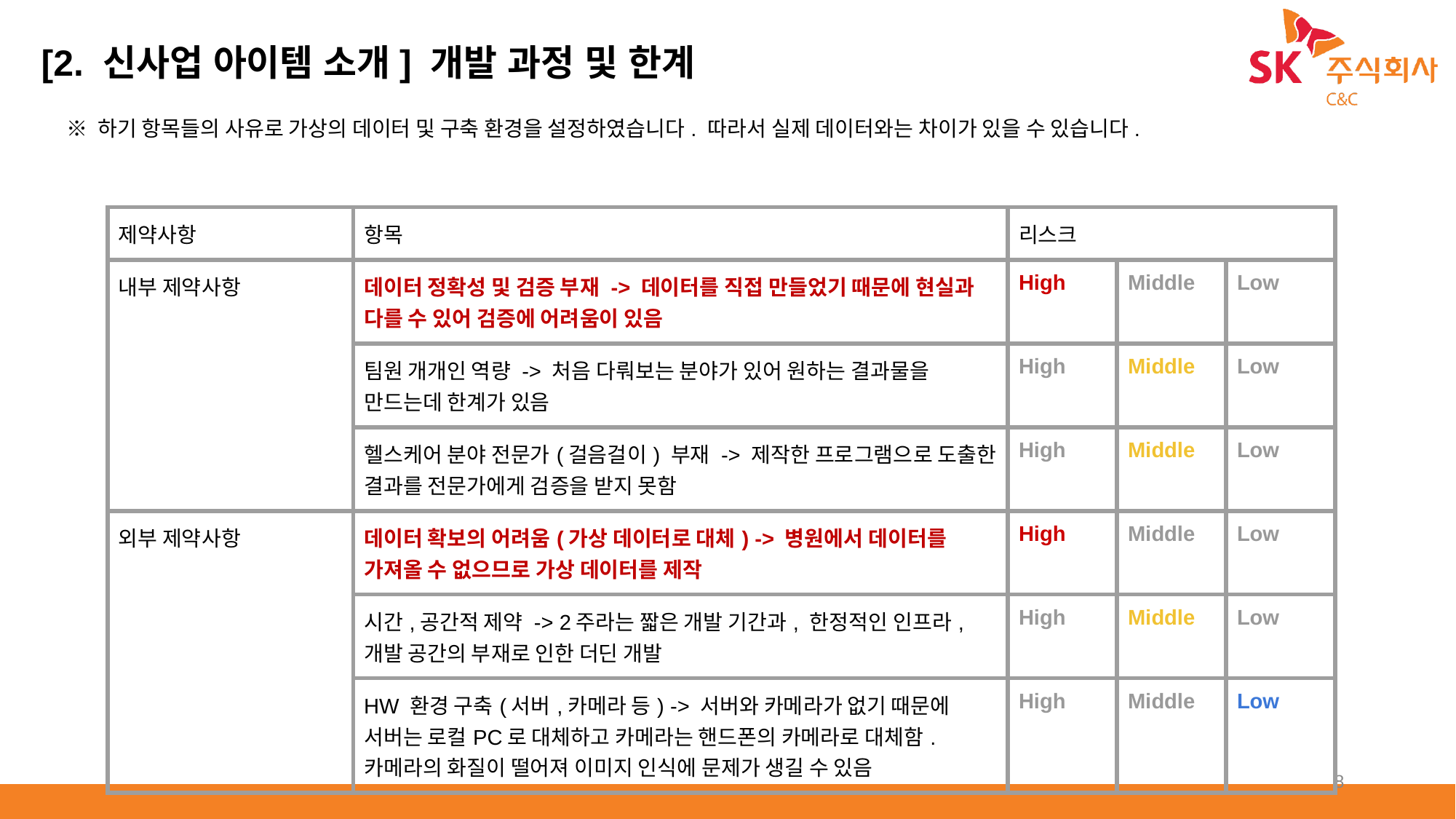

[2. 신사업 아이템 소개] 개발 과정 및 한계
※ 하기 항목들의 사유로 가상의 데이터 및 구축 환경을 설정하였습니다. 따라서 실제 데이터와는 차이가 있을 수 있습니다.
| 제약사항 | 항목 | 리스크 |  |  |
| --- | --- | --- | --- | --- |
| 내부 제약사항 | 데이터 정확성 및 검증 부재 -> 데이터를 직접 만들었기 때문에 현실과 다를 수 있어 검증에 어려움이 있음 | High | Middle | Low |
|  | 팀원 개개인 역량 -> 처음 다뤄보는 분야가 있어 원하는 결과물을 만드는데 한계가 있음 | High | Middle | Low |
|  | 헬스케어 분야 전문가(걸음걸이) 부재 -> 제작한 프로그램으로 도출한 결과를 전문가에게 검증을 받지 못함 | High | Middle | Low |
| 외부 제약사항 | 데이터 확보의 어려움(가상 데이터로 대체) -> 병원에서 데이터를 가져올 수 없으므로 가상 데이터를 제작 | High | Middle | Low |
|  | 시간,공간적 제약 -> 2주라는 짧은 개발 기간과, 한정적인 인프라, 개발 공간의 부재로 인한 더딘 개발 | High | Middle | Low |
|  | HW 환경 구축(서버,카메라 등) -> 서버와 카메라가 없기 때문에 서버는 로컬PC로 대체하고 카메라는 핸드폰의 카메라로 대체함. 카메라의 화질이 떨어져 이미지 인식에 문제가 생길 수 있음 | High | Middle | Low |
8